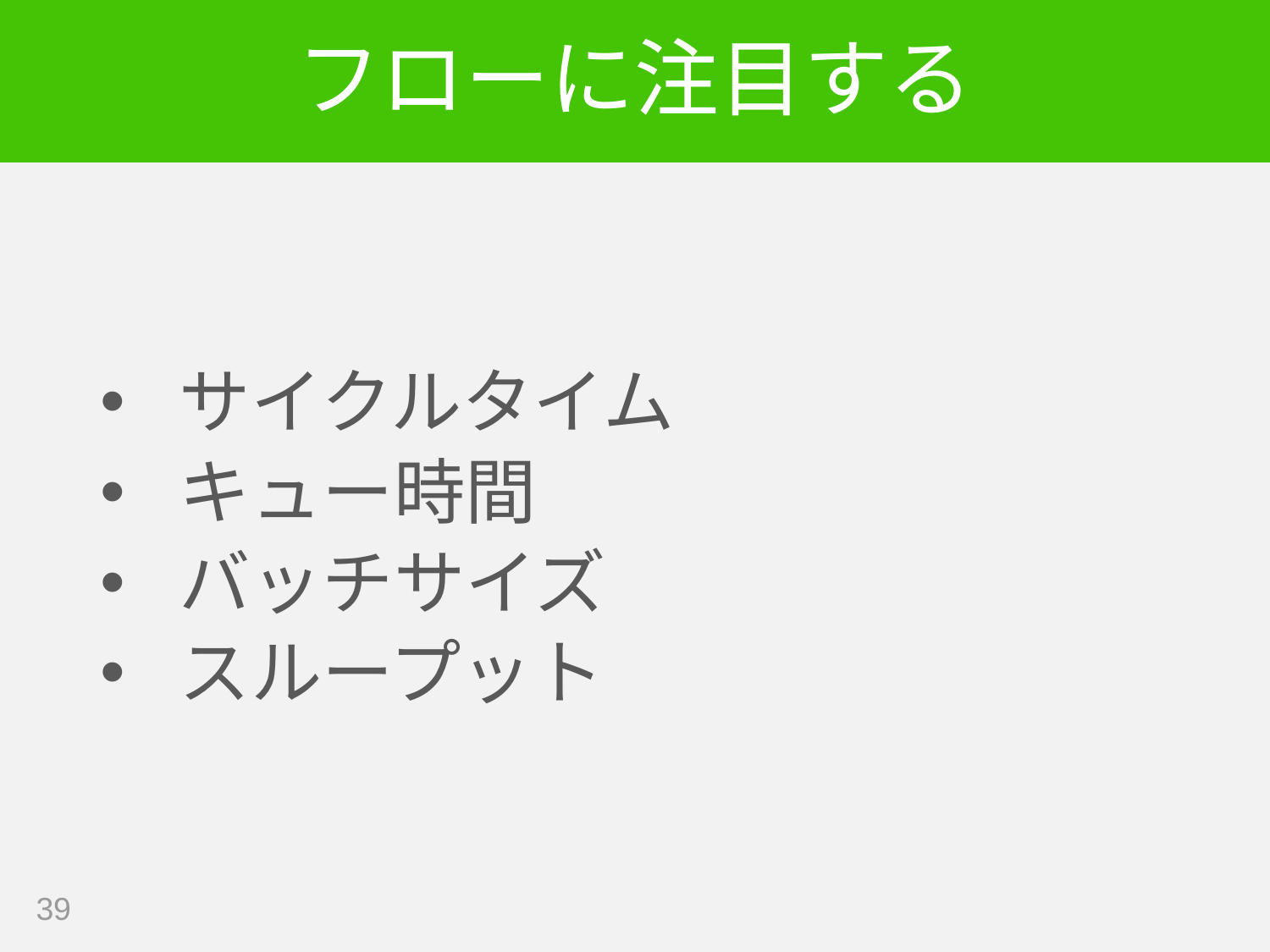

# フローに注目する
サイクルタイム
キュー時間
バッチサイズ
スループット
39